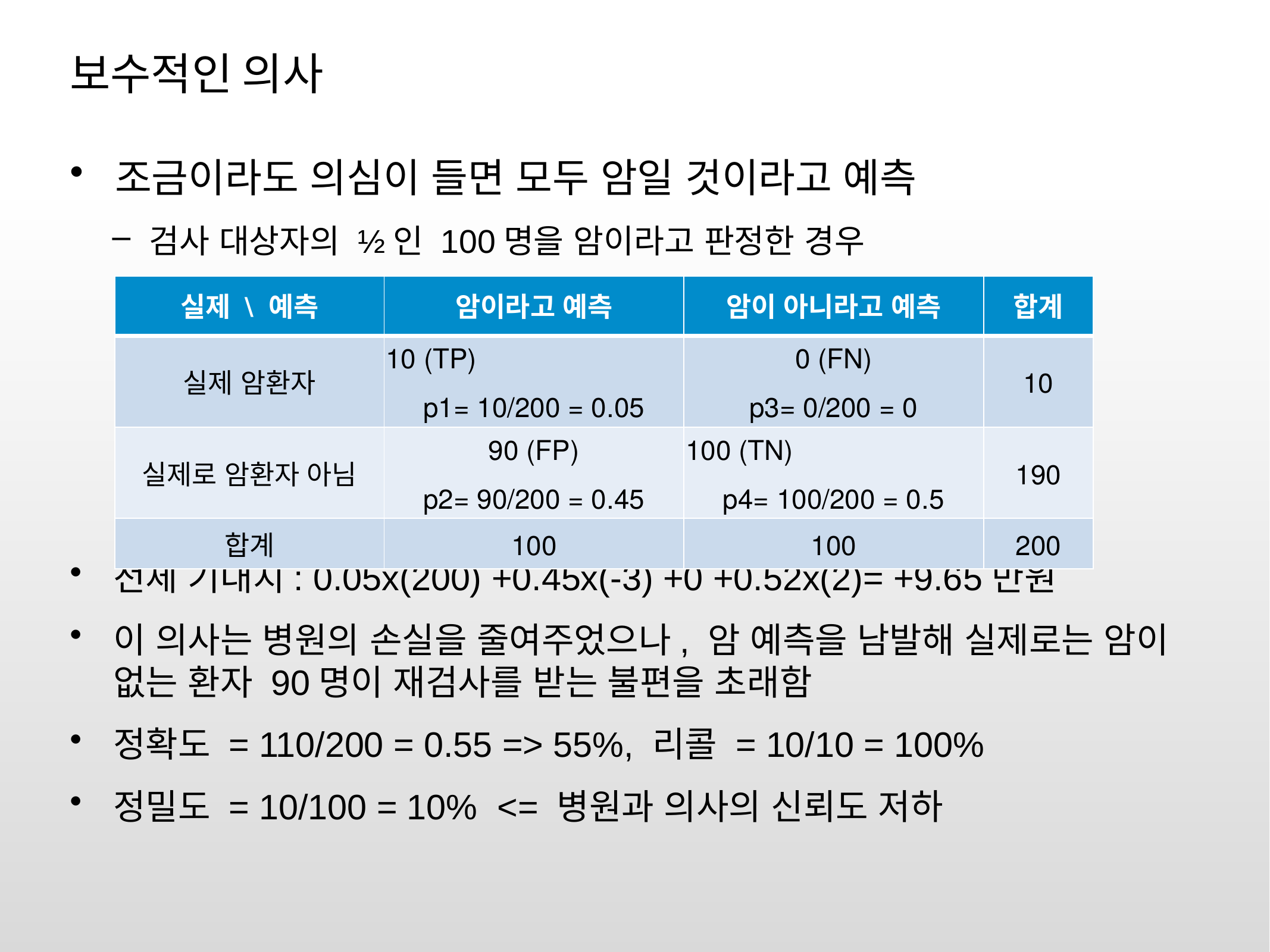

# 보수적인 의사
조금이라도 의심이 들면 모두 암일 것이라고 예측
검사 대상자의 ½인 100명을 암이라고 판정한 경우

전체 기대치: 0.05x(200) +0.45x(-3) +0 +0.52x(2)= +9.65만원
이 의사는 병원의 손실을 줄여주었으나, 암 예측을 남발해 실제로는 암이 없는 환자 90명이 재검사를 받는 불편을 초래함
정확도 = 110/200 = 0.55 => 55%, 리콜 = 10/10 = 100%
정밀도 = 10/100 = 10%  <= 병원과 의사의 신뢰도 저하
| 실제 \ 예측 | 암이라고 예측 | 암이 아니라고 예측 | 합계 |
| --- | --- | --- | --- |
| 실제 암환자 | 10 (TP) p1= 10/200 = 0.05 | 0 (FN) p3= 0/200 = 0 | 10 |
| 실제로 암환자 아님 | 90 (FP) p2= 90/200 = 0.45 | 100 (TN) p4= 100/200 = 0.5 | 190 |
| 합계 | 100 | 100 | 200 |
214